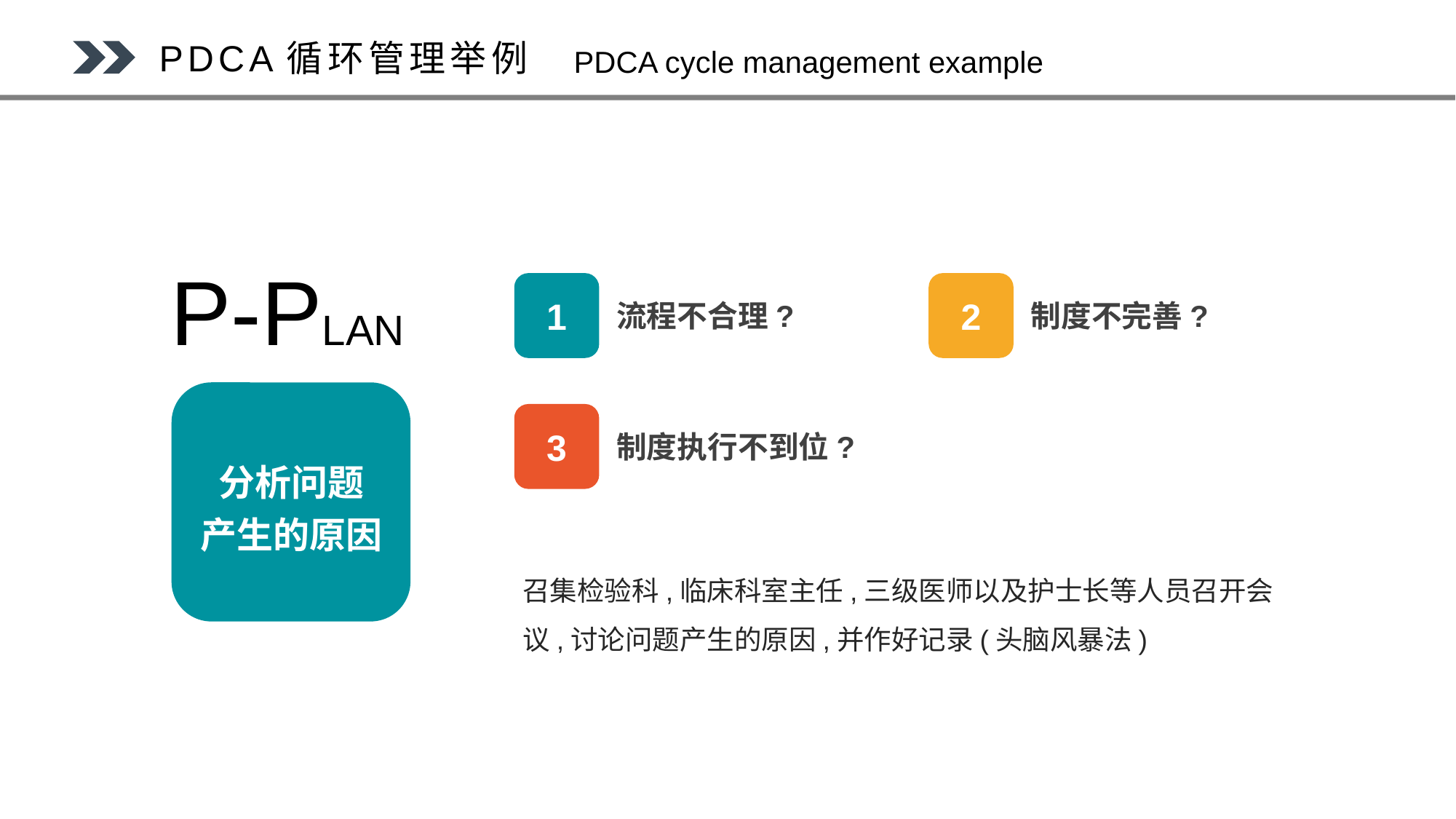

PDCA循环管理举例
PDCA cycle management example

P-PLAN
1
2
流程不合理?
制度不完善?

3
制度执行不到位?
分析问题
产生的原因
召集检验科,临床科室主任,三级医师以及护士长等人员召开会议,讨论问题产生的原因,并作好记录(头脑风暴法)